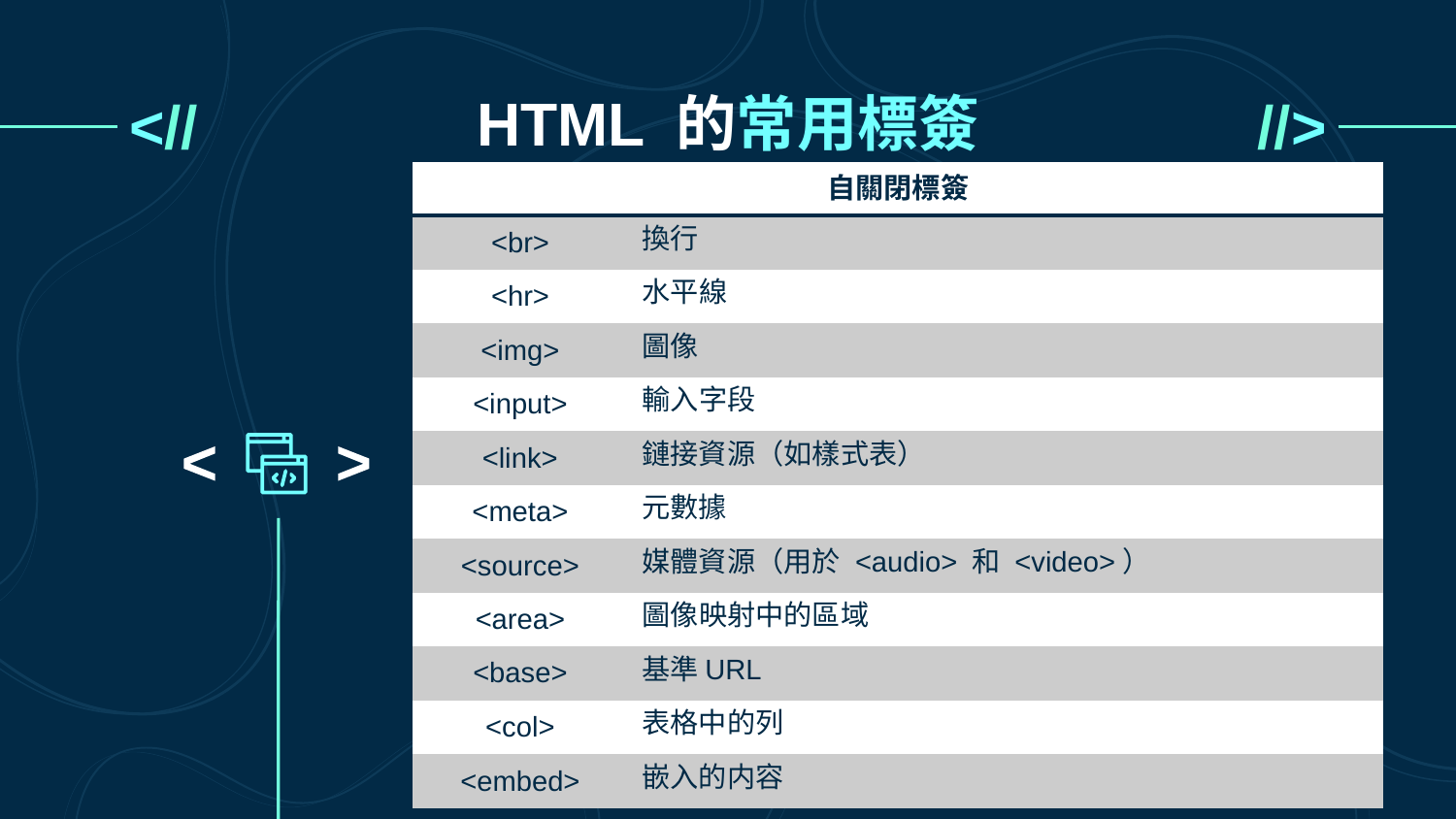

# HTML 的常用標簽
<//
//>
| 自關閉標簽 |  |
| --- | --- |
| <br> | 換行 |
| <hr> | 水平線 |
| <img> | 圖像 |
| <input> | 輸入字段 |
| <link> | 鏈接資源（如樣式表） |
| <meta> | 元數據 |
| <source> | 媒體資源（用於 <audio> 和 <video>） |
| <area> | 圖像映射中的區域 |
| <base> | 基準URL |
| <col> | 表格中的列 |
| <embed> | 嵌入的内容 |

<
<